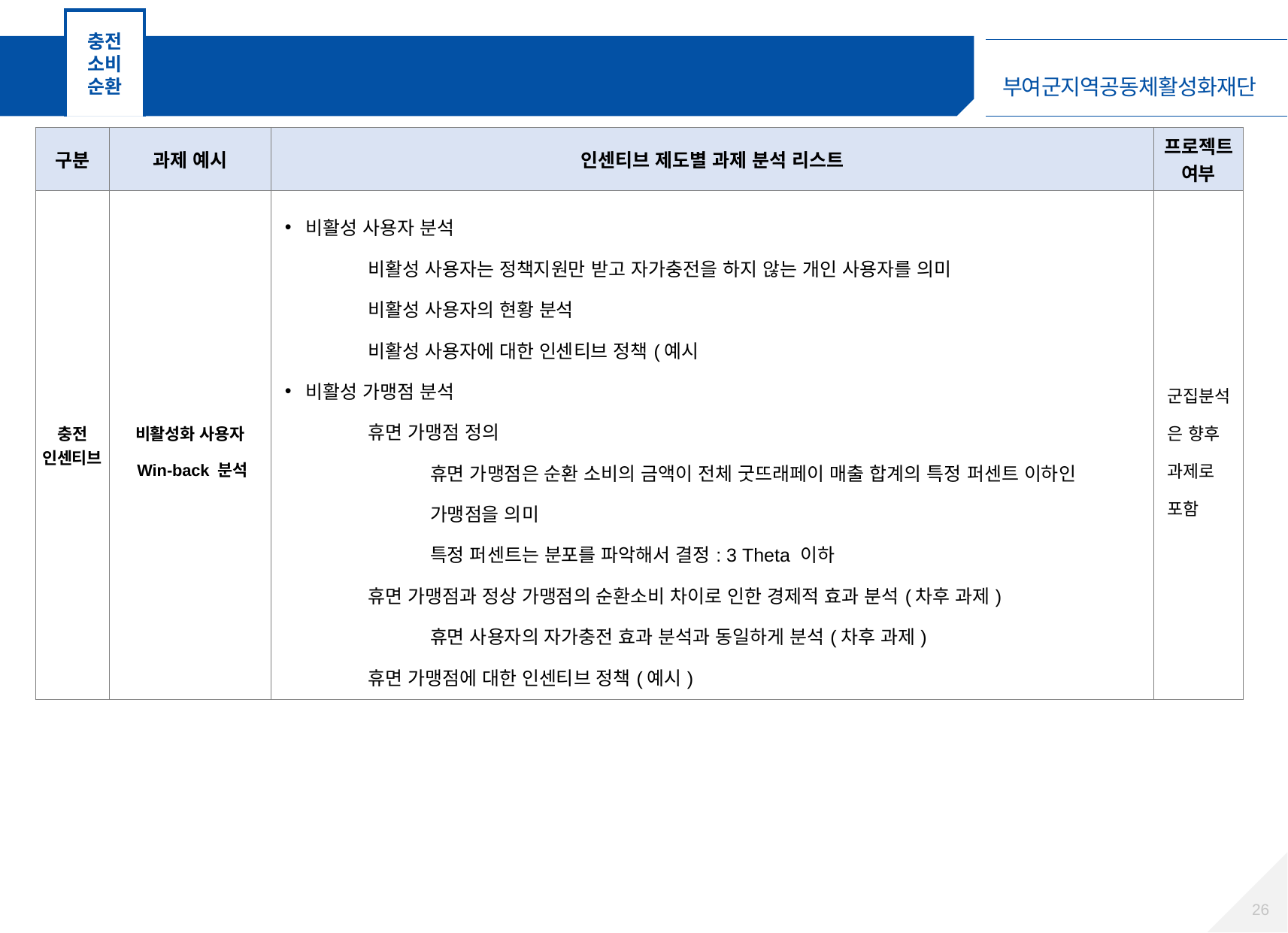

충전
소비
순환
인센티브 제도별 과제 분석 리스트 및            프로젝트 포함 여부
| 구분 | 과제 예시 | 인센티브 제도별 과제 분석 리스트 | 프로젝트 여부 |
| --- | --- | --- | --- |
| 충전 인센티브 | 비활성화 사용자 Win-back 분석 | 비활성 사용자 분석 비활성 사용자는 정책지원만 받고 자가충전을 하지 않는 개인 사용자를 의미 비활성 사용자의 현황 분석 비활성 사용자에 대한 인센티브 정책(예시 비활성 가맹점 분석 휴면 가맹점 정의 휴면 가맹점은 순환 소비의 금액이 전체 굿뜨래페이 매출 합계의 특정 퍼센트 이하인 가맹점을 의미 특정 퍼센트는 분포를 파악해서 결정: 3 Theta 이하 휴면 가맹점과 정상 가맹점의 순환소비 차이로 인한 경제적 효과 분석(차후 과제) 휴면 사용자의 자가충전 효과 분석과 동일하게 분석(차후 과제) 휴면 가맹점에 대한 인센티브 정책(예시) | 군집분석은 향후 과제로 포함 |
26